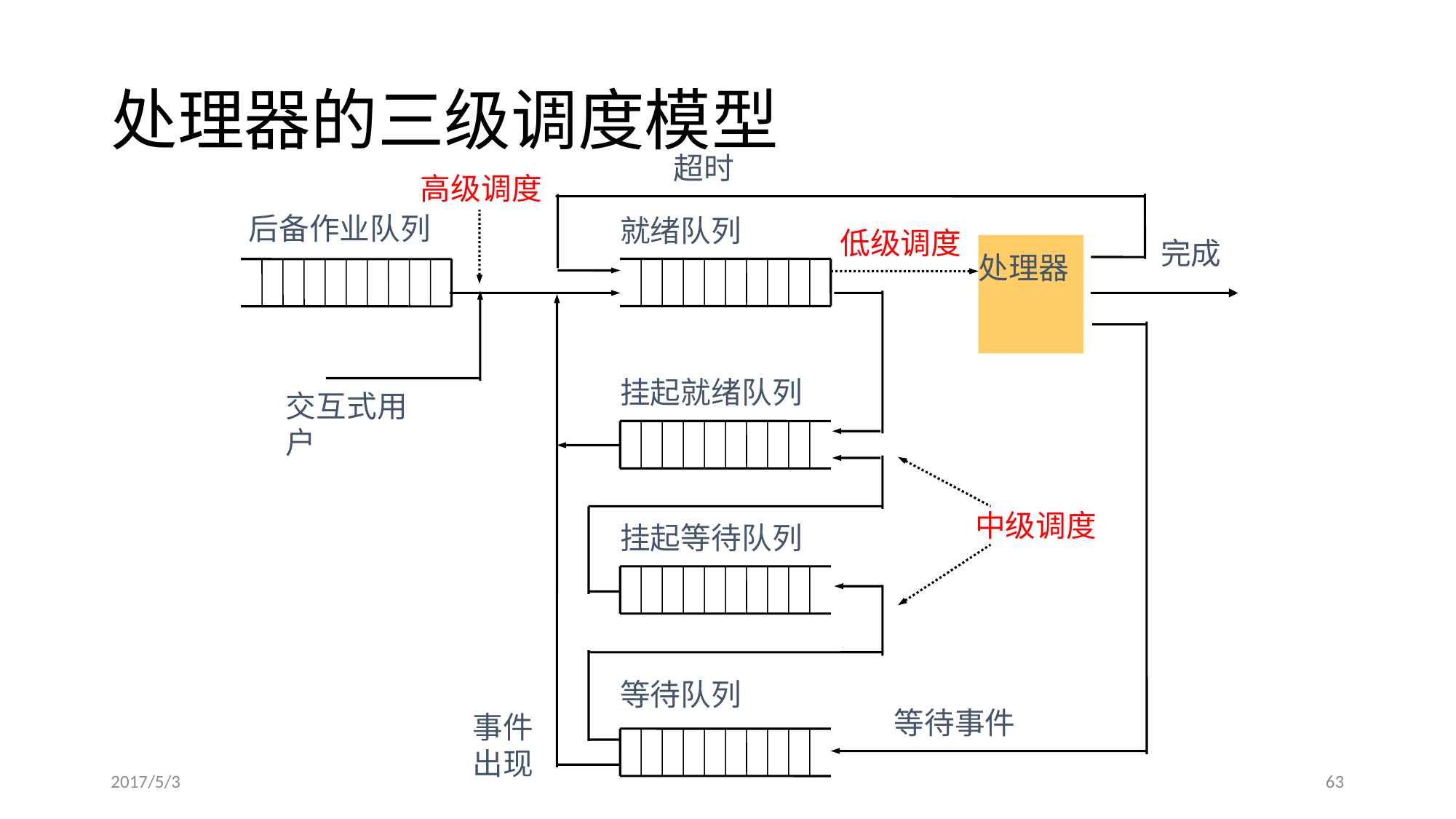

# 处理器的三级调度模型
超时

高级调度

后备作业队列

就绪队列
低级调度
完成
处理器

挂起就绪队列

交互式用户

中级调度
挂起等待队列

等待队列
等待事件

事件
出现

2017/5/3
63